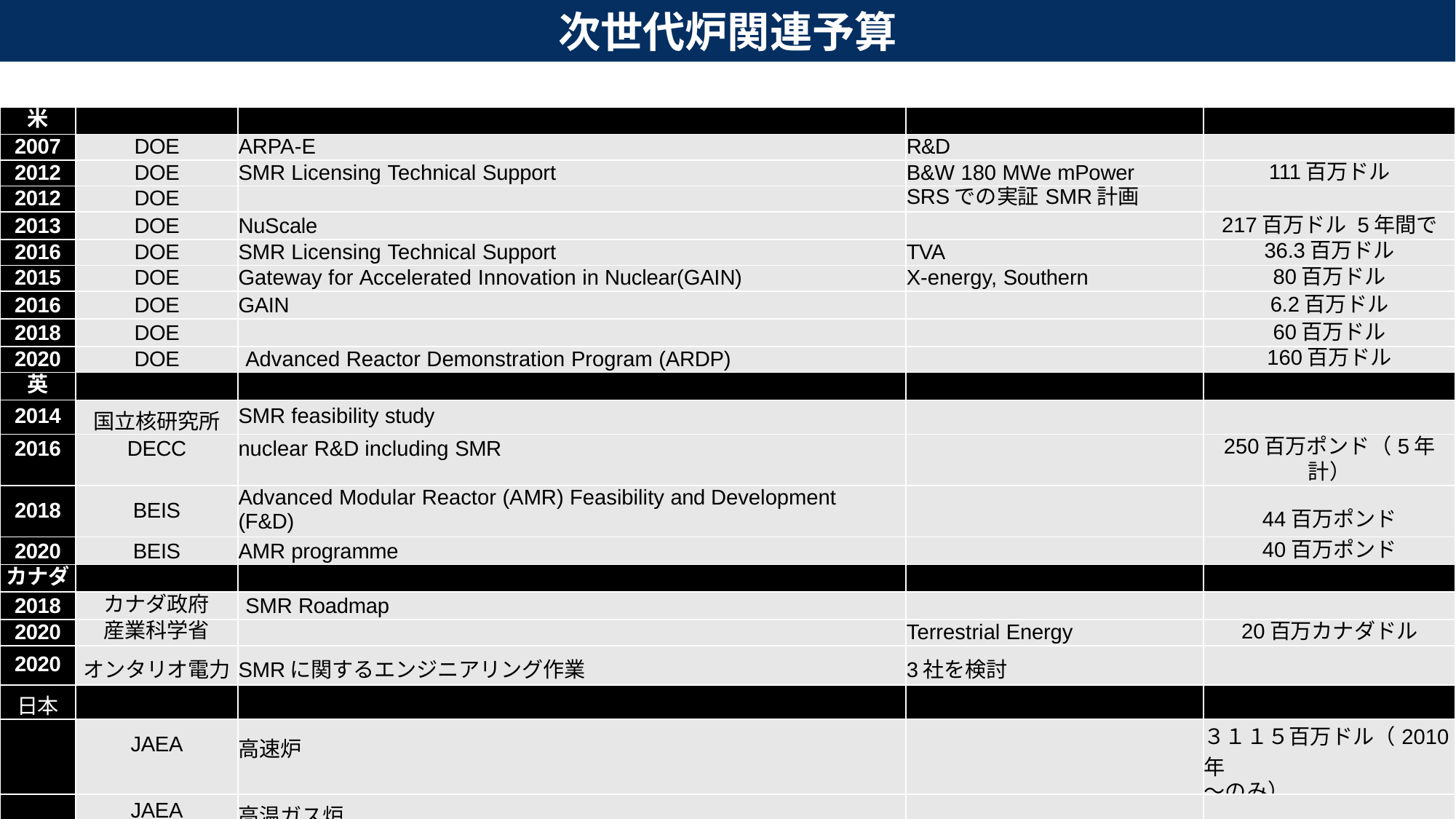

次世代炉関連予算
| 米 |  |  |  |  |
| --- | --- | --- | --- | --- |
| 2007 | DOE | ARPA-E | R&D |  |
| 2012 | DOE | SMR Licensing Technical Support | B&W 180 MWe mPower | 111百万ドル |
| 2012 | DOE |  | SRSでの実証SMR計画 |  |
| 2013 | DOE | NuScale |  | 217百万ドル 5年間で |
| 2016 | DOE | SMR Licensing Technical Support | TVA | 36.3百万ドル |
| 2015 | DOE | Gateway for Accelerated Innovation in Nuclear(GAIN) | X-energy, Southern | 80百万ドル |
| 2016 | DOE | GAIN |  | 6.2百万ドル |
| 2018 | DOE |  |  | 60百万ドル |
| 2020 | DOE | Advanced Reactor Demonstration Program (ARDP) |  | 160百万ドル |
| 英 |  |  |  |  |
| 2014 | 国立核研究所 | SMR feasibility study |  |  |
| 2016 | DECC | nuclear R&D including SMR |  | 250百万ポンド（5年計） |
| 2018 | BEIS | Advanced Modular Reactor (AMR) Feasibility and Development (F&D) |  | 44百万ポンド |
| 2020 | BEIS | AMR programme |  | 40百万ポンド |
| カナダ |  |  |  |  |
| 2018 | カナダ政府 | SMR Roadmap |  |  |
| 2020 | 産業科学省 |  | Terrestrial Energy | 20百万カナダドル |
| 2020 | オンタリオ電力 | SMRに関するエンジニアリング作業 | 3社を検討 |  |
| 日本 |  |  |  |  |
|  | JAEA | 高速炉 |  | ３１１５百万ドル（2010年 ～のみ） |
|  | JAEA | 高温ガス炉 |  |  |